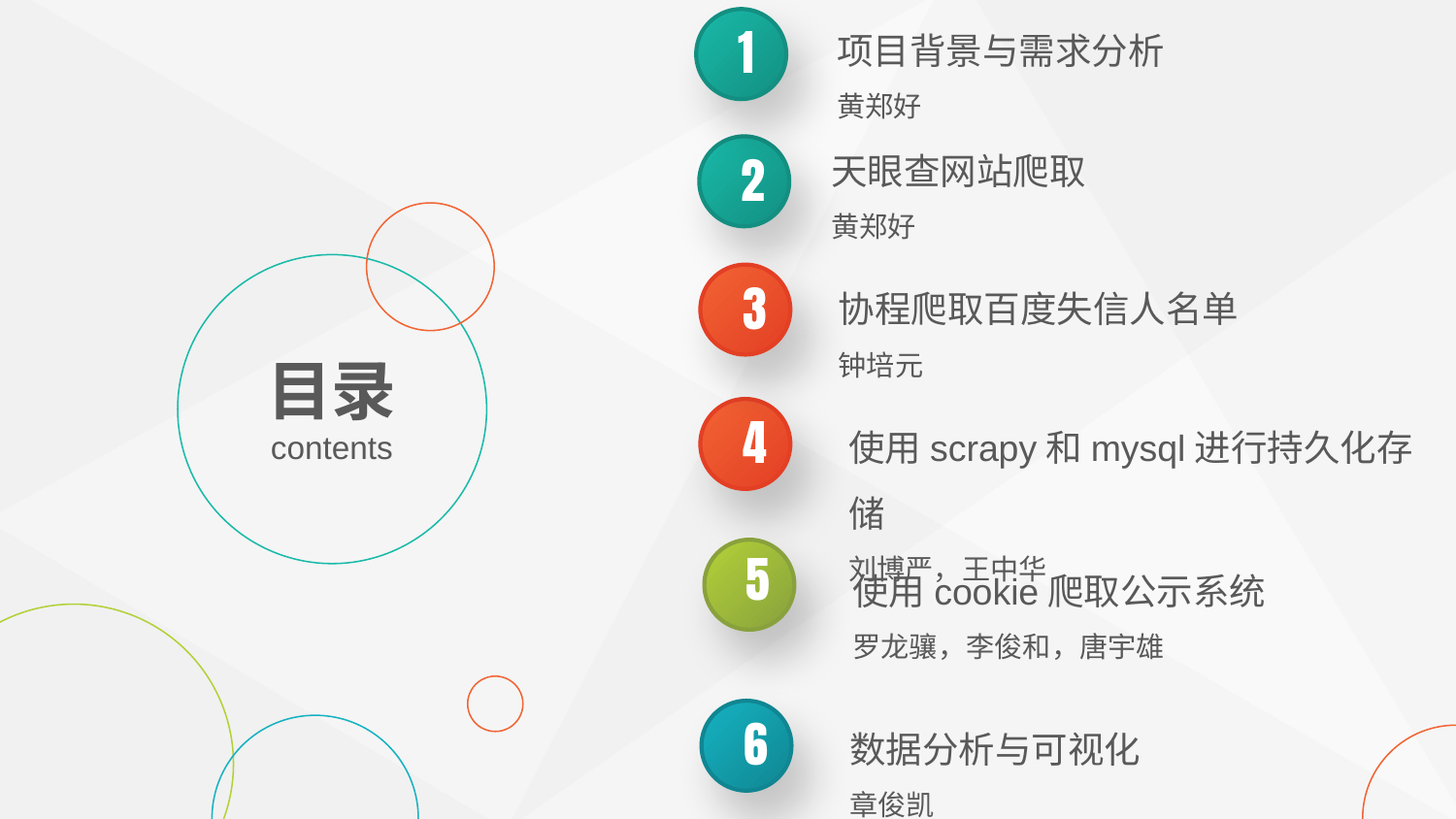

项目背景与需求分析
黄郑好

1

天眼查网站爬取
黄郑好
2

协程爬取百度失信人名单
钟培元

3
目录
contents
使用scrapy和mysql进行持久化存储
刘博严，王中华

4

使用cookie爬取公示系统
罗龙骧，李俊和，唐宇雄
5

数据分析与可视化
章俊凯

6